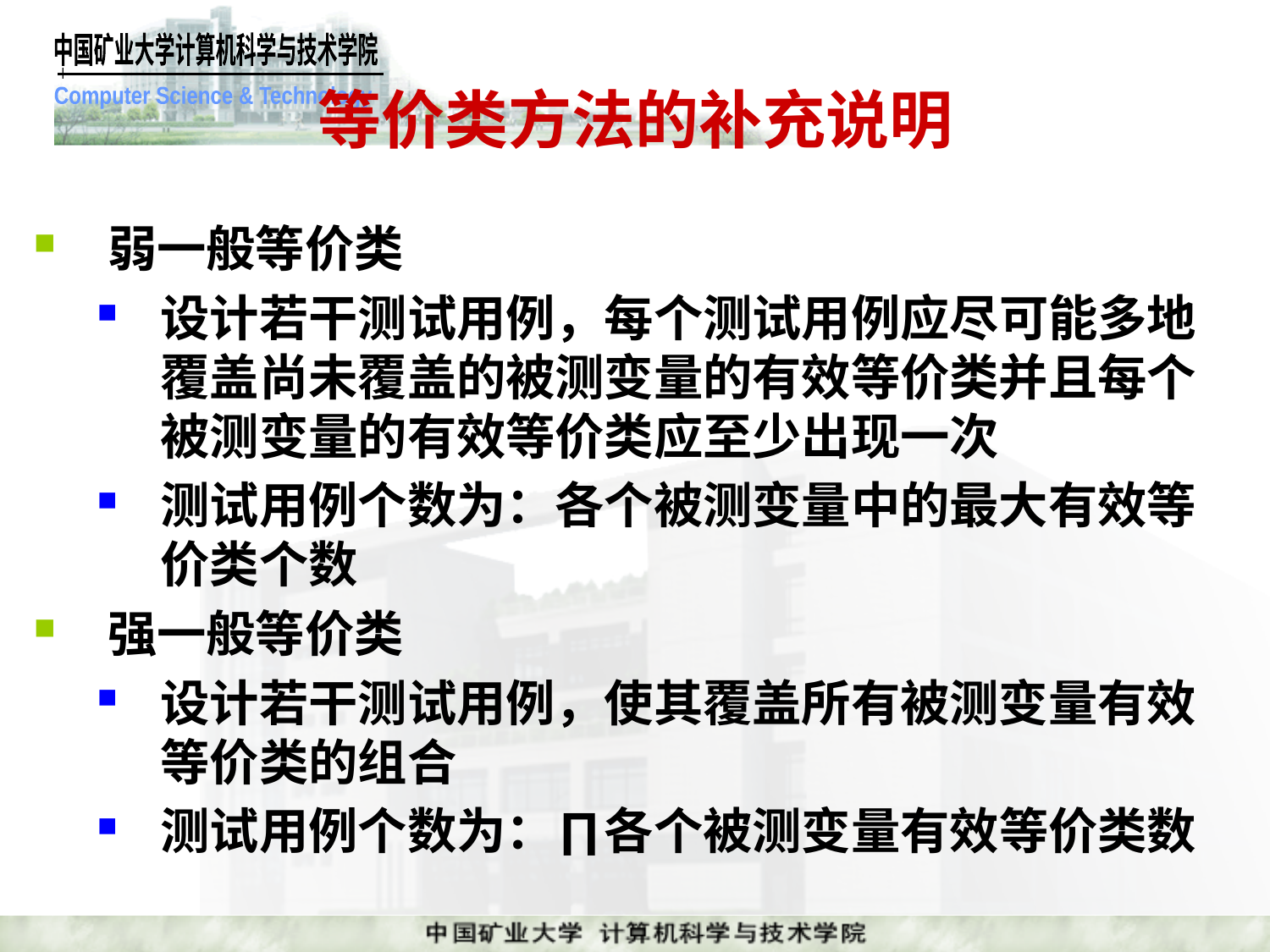

# 等价类方法的补充说明
弱一般等价类
设计若干测试用例，每个测试用例应尽可能多地覆盖尚未覆盖的被测变量的有效等价类并且每个被测变量的有效等价类应至少出现一次
测试用例个数为：各个被测变量中的最大有效等价类个数
强一般等价类
设计若干测试用例，使其覆盖所有被测变量有效等价类的组合
测试用例个数为：∏各个被测变量有效等价类数